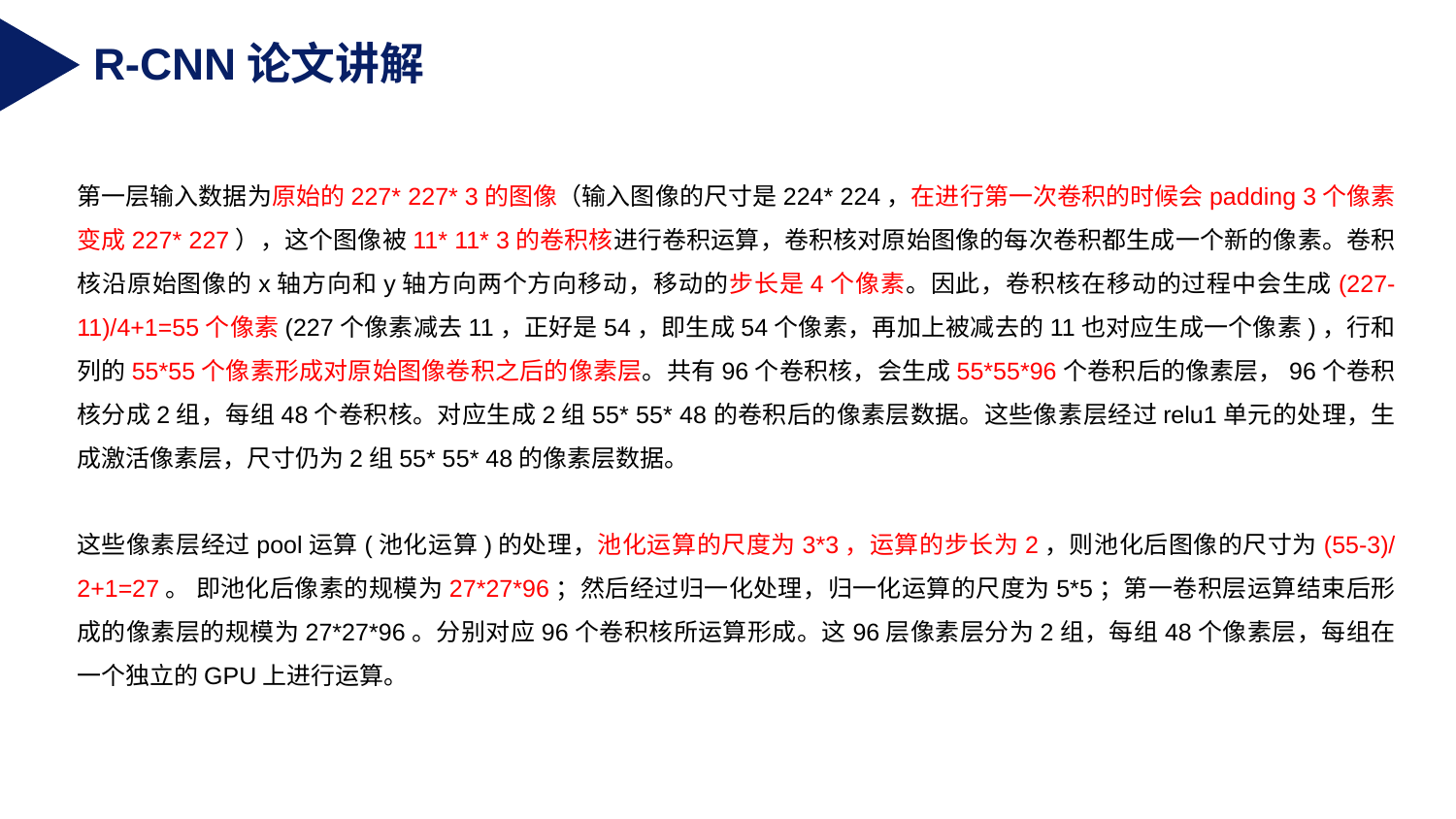

R-CNN论文讲解
第一层输入数据为原始的227* 227* 3的图像（输入图像的尺寸是224* 224，在进行第一次卷积的时候会padding 3个像素变成227* 227），这个图像被11* 11* 3的卷积核进行卷积运算，卷积核对原始图像的每次卷积都生成一个新的像素。卷积核沿原始图像的x轴方向和y轴方向两个方向移动，移动的步长是4个像素。因此，卷积核在移动的过程中会生成(227-11)/4+1=55个像素(227个像素减去11，正好是54，即生成54个像素，再加上被减去的11也对应生成一个像素)，行和列的55*55个像素形成对原始图像卷积之后的像素层。共有96个卷积核，会生成55*55*96个卷积后的像素层，96个卷积核分成2组，每组48个卷积核。对应生成2组55* 55* 48的卷积后的像素层数据。这些像素层经过relu1单元的处理，生成激活像素层，尺寸仍为2组55* 55* 48的像素层数据。

这些像素层经过pool运算(池化运算)的处理，池化运算的尺度为3*3，运算的步长为2，则池化后图像的尺寸为(55-3)/2+1=27。 即池化后像素的规模为27*27*96；然后经过归一化处理，归一化运算的尺度为5*5；第一卷积层运算结束后形成的像素层的规模为27*27*96。分别对应96个卷积核所运算形成。这96层像素层分为2组，每组48个像素层，每组在一个独立的GPU上进行运算。